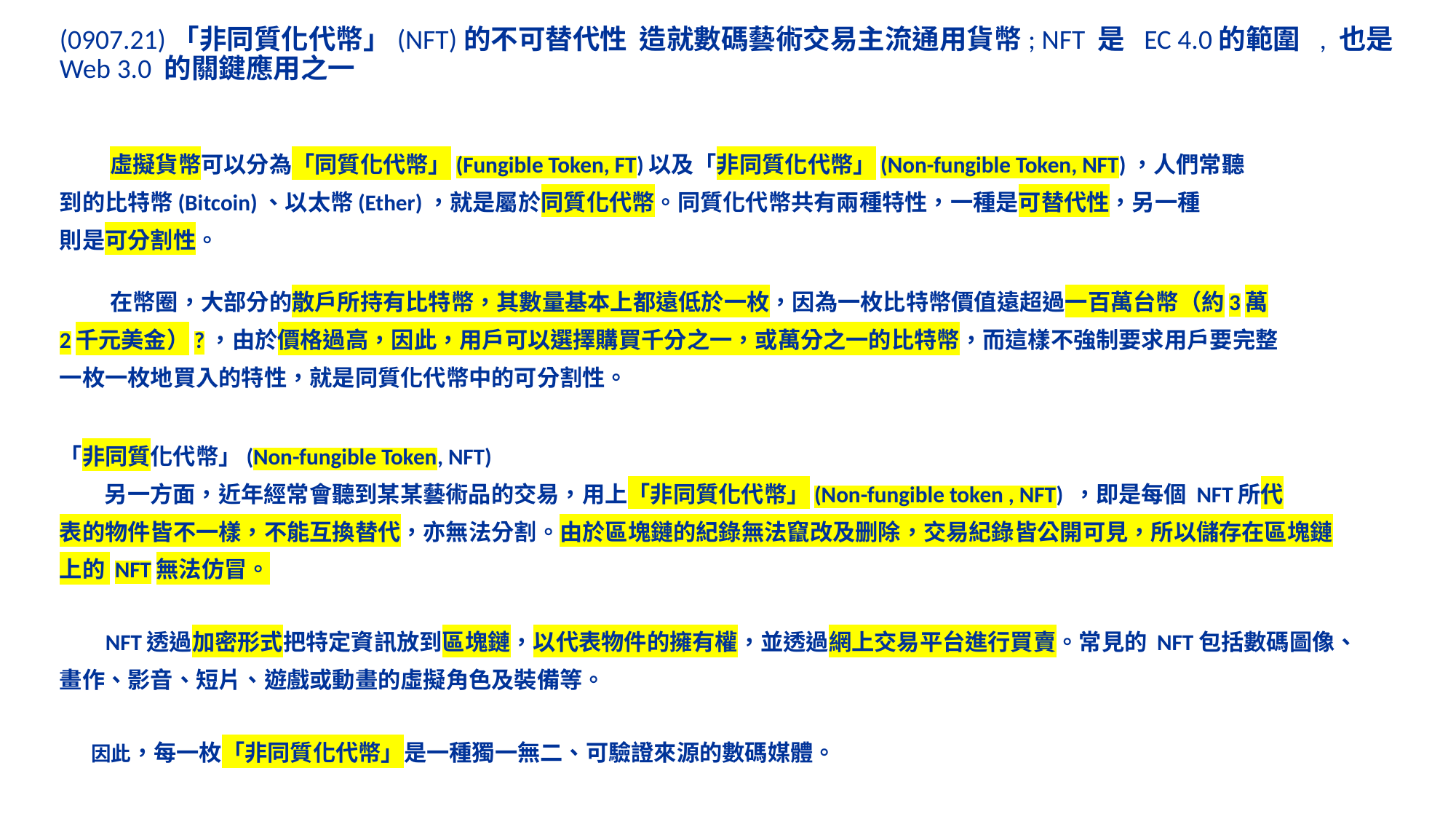

# (0907.21)「非同質化代幣」(NFT)的不可替代性  造就數碼藝術交易主流通用貨幣; NFT 是  EC 4.0的範圍  , 也是Web 3.0 的關鍵應用之一

         虛擬貨幣可以分為「同質化代幣」(Fungible Token, FT)以及「非同質化代幣」(Non-fungible Token, NFT)，人們常聽
到的比特幣(Bitcoin)、以太幣(Ether)，就是屬於同質化代幣。同質化代幣共有兩種特性，一種是可替代性，另一種
則是可分割性。
         在幣圈，大部分的散戶所持有比特幣，其數量基本上都遠低於一枚，因為一枚比特幣價值遠超過一百萬台幣（約3萬
2千元美金）?，由於價格過高，因此，用戶可以選擇購買千分之一，或萬分之一的比特幣，而這樣不強制要求用戶要完整
一枚一枚地買入的特性，就是同質化代幣中的可分割性。

「非同質化代幣」(Non-fungible Token, NFT)
         另一方面，近年經常會聽到某某藝術品的交易，用上「非同質化代幣」(Non-fungible token , NFT) ，即是每個 NFT所代
表的物件皆不一樣，不能互換替代，亦無法分割。由於區塊鏈的紀錄無法竄改及删除，交易紀錄皆公開可見，所以儲存在區塊鏈
上的 NFT無法仿冒。

         NFT透過加密形式把特定資訊放到區塊鏈，以代表物件的擁有權，並透過網上交易平台進行買賣。常見的 NFT包括數碼圖像、
畫作、影音、短片、遊戲或動畫的虛擬角色及裝備等。

      因此，每一枚「非同質化代幣」是一種獨一無二、可驗證來源的數碼媒體。